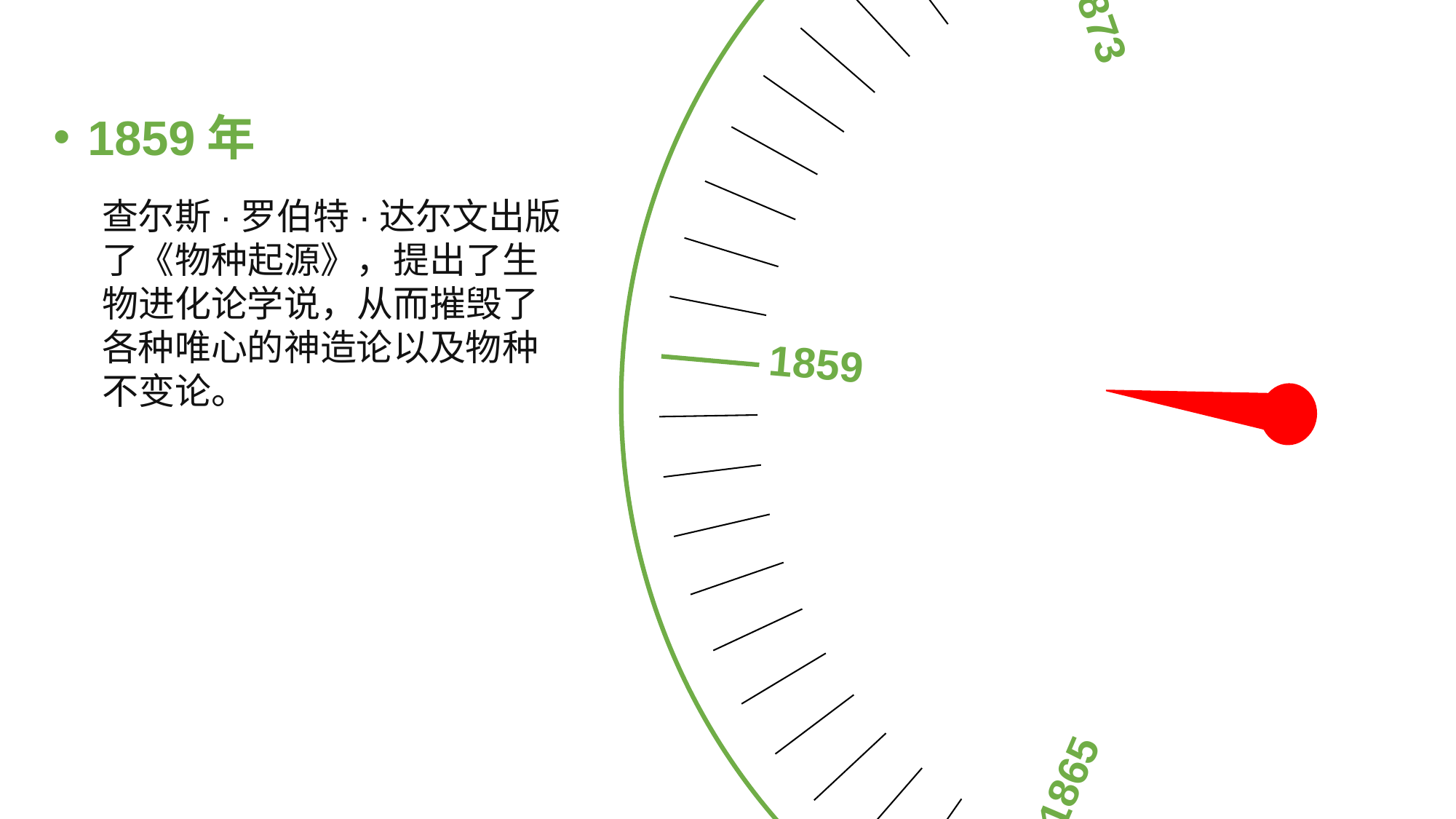

1865
1859
1866
1873
1869
1859年
查尔斯·罗伯特·达尔文出版了《物种起源》，提出了生物进化论学说，从而摧毁了各种唯心的神造论以及物种不变论。